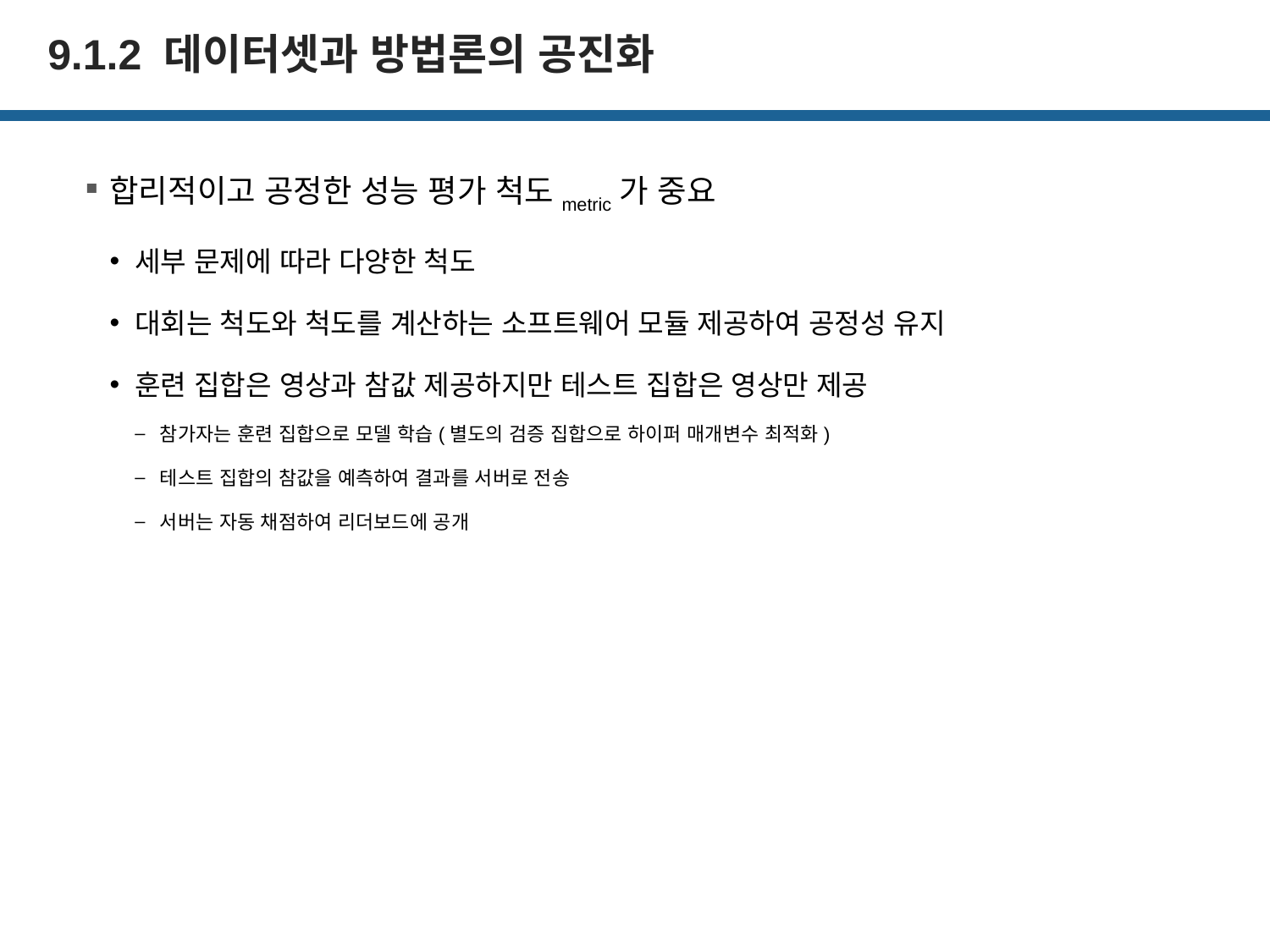

# 9.1.2 데이터셋과 방법론의 공진화
합리적이고 공정한 성능 평가 척도metric가 중요
세부 문제에 따라 다양한 척도
대회는 척도와 척도를 계산하는 소프트웨어 모듈 제공하여 공정성 유지
훈련 집합은 영상과 참값 제공하지만 테스트 집합은 영상만 제공
참가자는 훈련 집합으로 모델 학습(별도의 검증 집합으로 하이퍼 매개변수 최적화)
테스트 집합의 참값을 예측하여 결과를 서버로 전송
서버는 자동 채점하여 리더보드에 공개